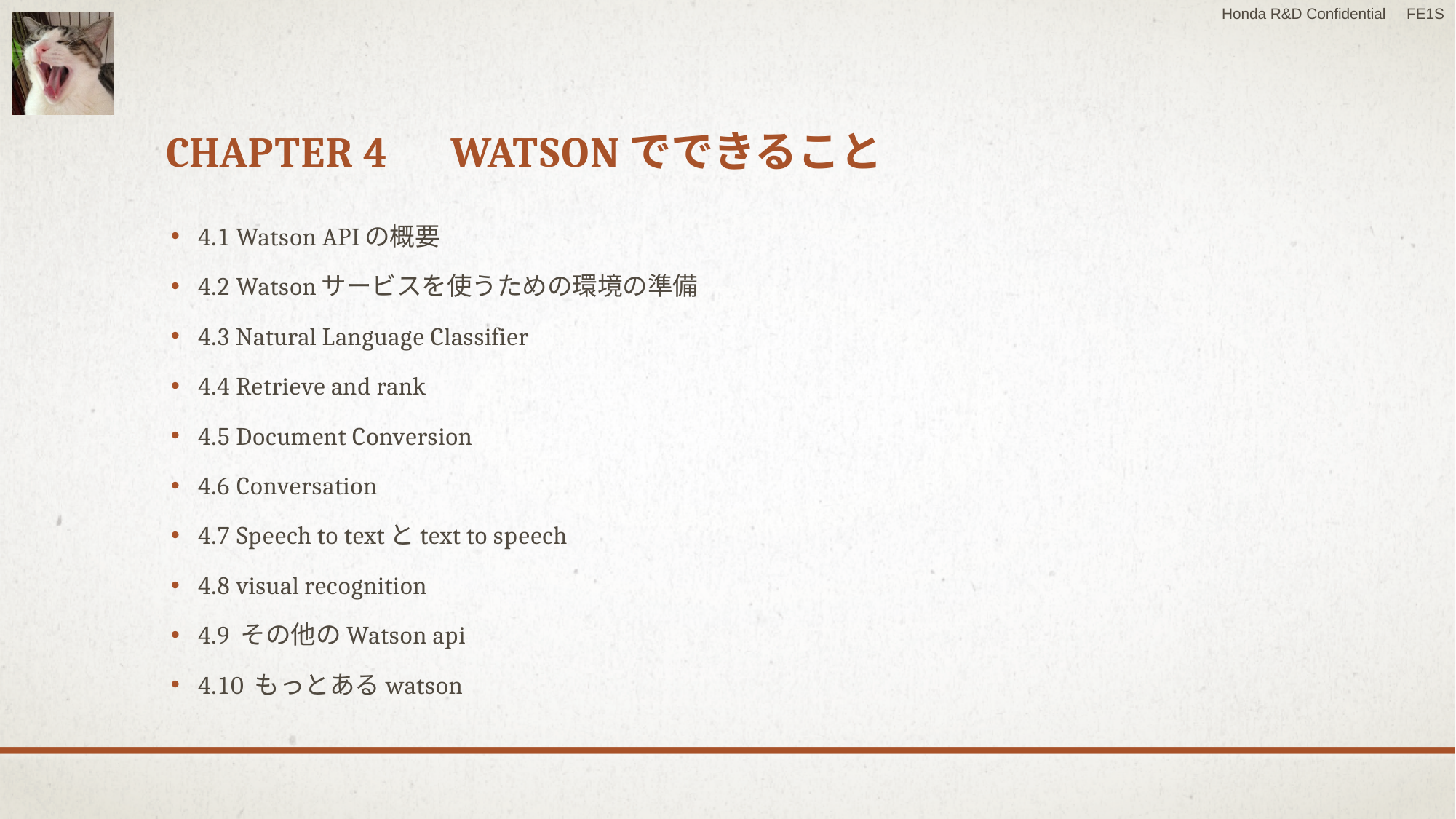

Honda R&D Confidential     FE1S
# Chapter 4　Watsonでできること
4.1 Watson APIの概要
4.2 Watsonサービスを使うための環境の準備
4.3 Natural Language Classifier
4.4 Retrieve and rank
4.5 Document Conversion
4.6 Conversation
4.7 Speech to textとtext to speech
4.8 visual recognition
4.9 その他のWatson api
4.10 もっとあるwatson